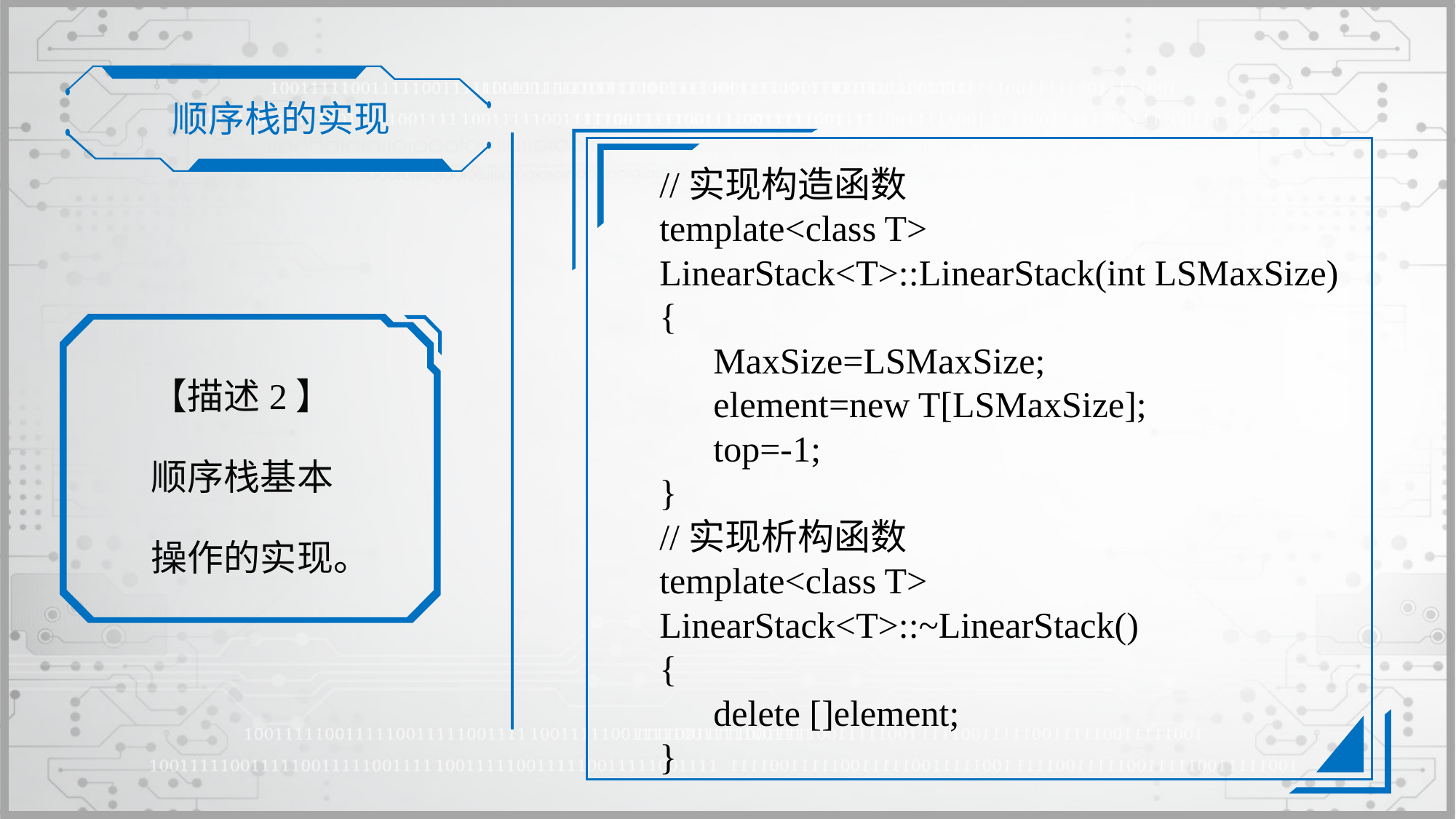

顺序栈的实现

//实现构造函数
template<class T>
LinearStack<T>::LinearStack(int LSMaxSize)
{
	MaxSize=LSMaxSize;
	element=new T[LSMaxSize];
	top=-1;
}
//实现析构函数
template<class T>
LinearStack<T>::~LinearStack()
{
	delete []element;
}

【描述2】
顺序栈基本
操作的实现。